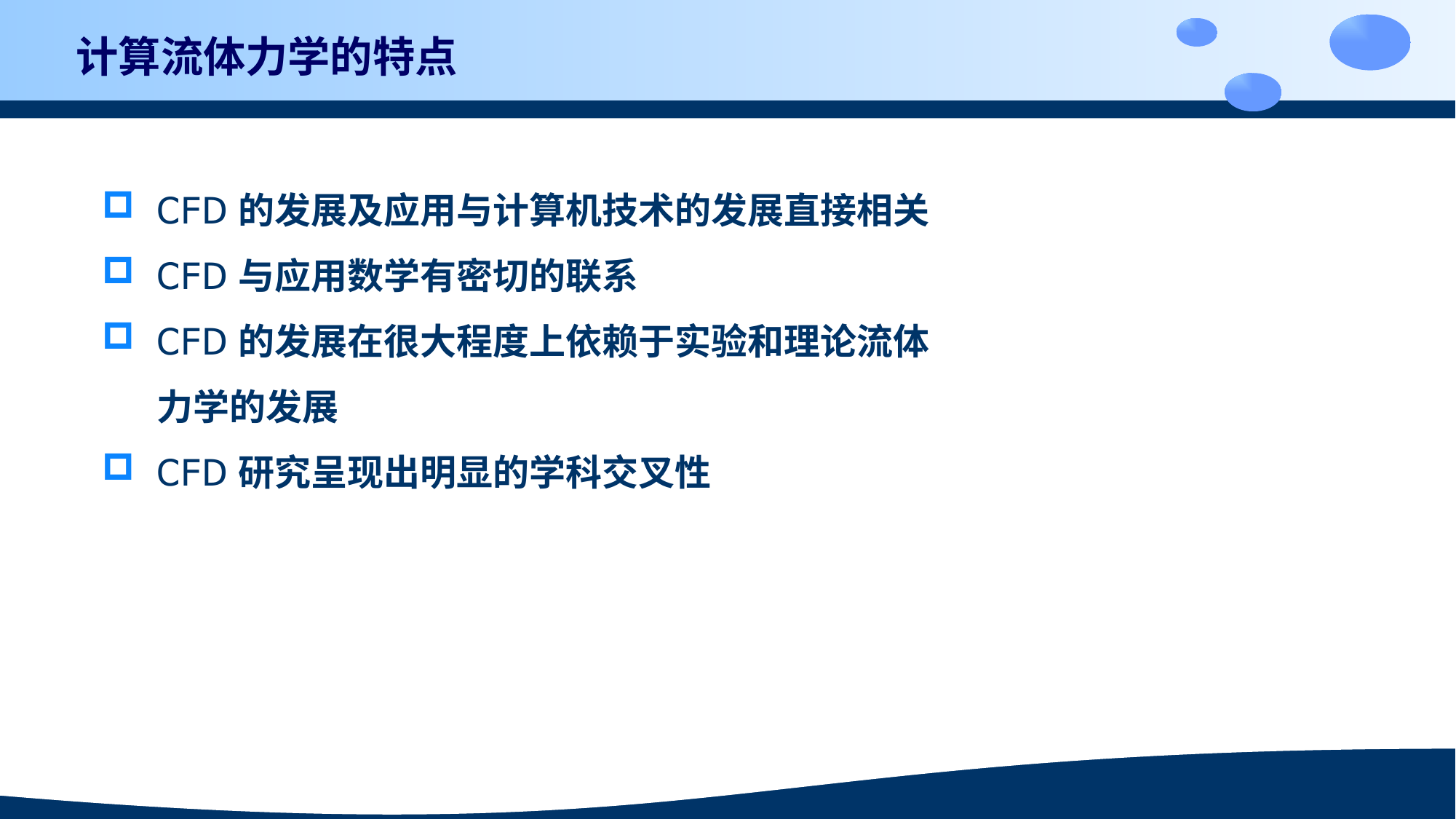

# 计算流体力学的特点
CFD的发展及应用与计算机技术的发展直接相关
CFD与应用数学有密切的联系
CFD的发展在很大程度上依赖于实验和理论流体力学的发展
CFD研究呈现出明显的学科交叉性